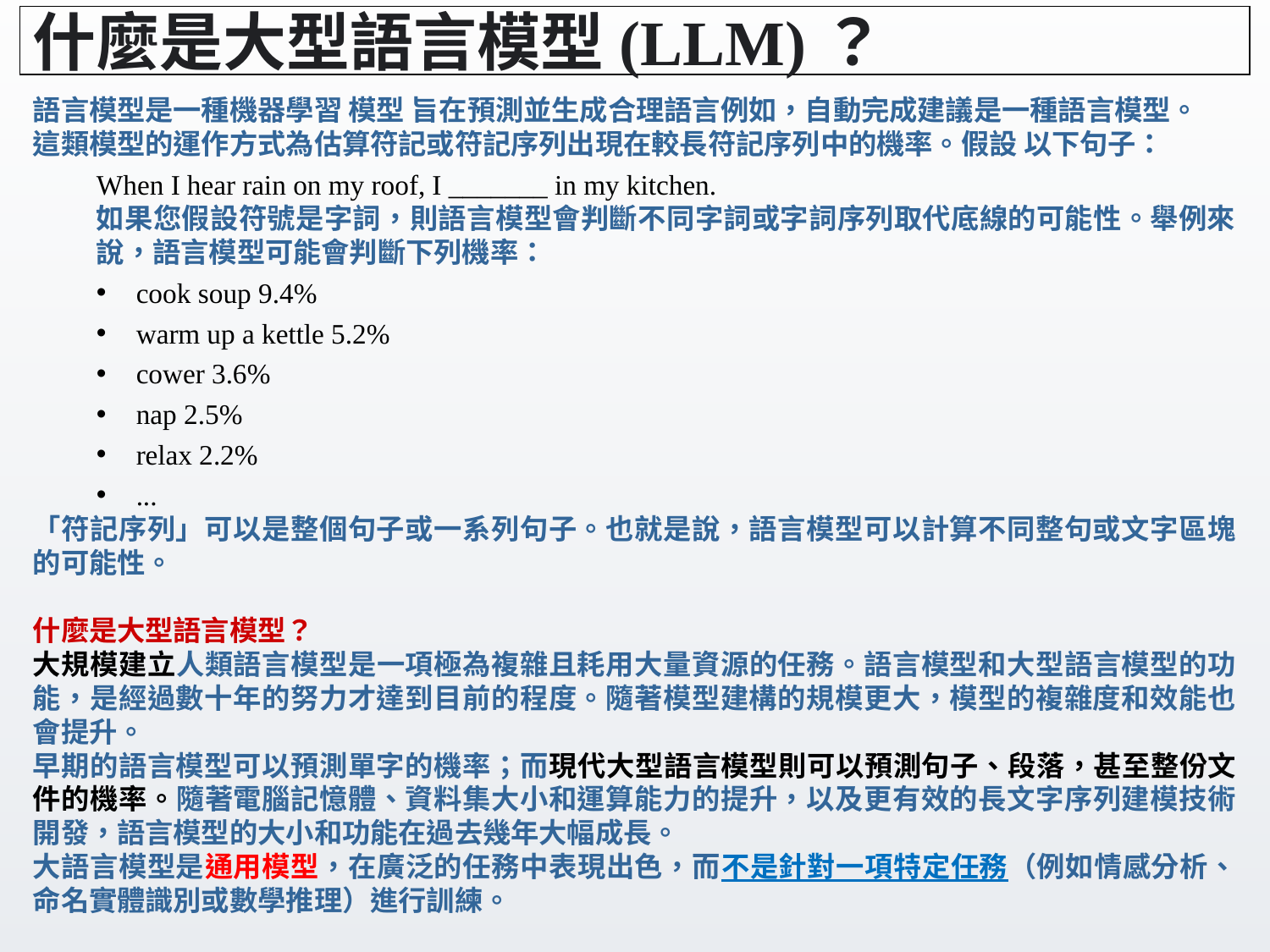

# 什麼是大型語言模型(LLM)？
語言模型是一種機器學習 模型 旨在預測並生成合理語言例如，自動完成建議是一種語言模型。
這類模型的運作方式為估算符記或符記序列出現在較長符記序列中的機率。假設 以下句子：
When I hear rain on my roof, I _______ in my kitchen.
如果您假設符號是字詞，則語言模型會判斷不同字詞或字詞序列取代底線的可能性。舉例來說，語言模型可能會判斷下列機率：
cook soup 9.4%
warm up a kettle 5.2%
cower 3.6%
nap 2.5%
relax 2.2%
...
「符記序列」可以是整個句子或一系列句子。也就是說，語言模型可以計算不同整句或文字區塊的可能性。

什麼是大型語言模型？
大規模建立人類語言模型是一項極為複雜且耗用大量資源的任務。語言模型和大型語言模型的功能，是經過數十年的努力才達到目前的程度。隨著模型建構的規模更大，模型的複雜度和效能也會提升。
早期的語言模型可以預測單字的機率；而現代大型語言模型則可以預測句子、段落，甚至整份文件的機率。隨著電腦記憶體、資料集大小和運算能力的提升，以及更有效的長文字序列建模技術開發，語言模型的大小和功能在過去幾年大幅成長。
大語言模型是通用模型，在廣泛的任務中表現出色，而不是針對一項特定任務（例如情感分析、命名實體識別或數學推理）進行訓練。